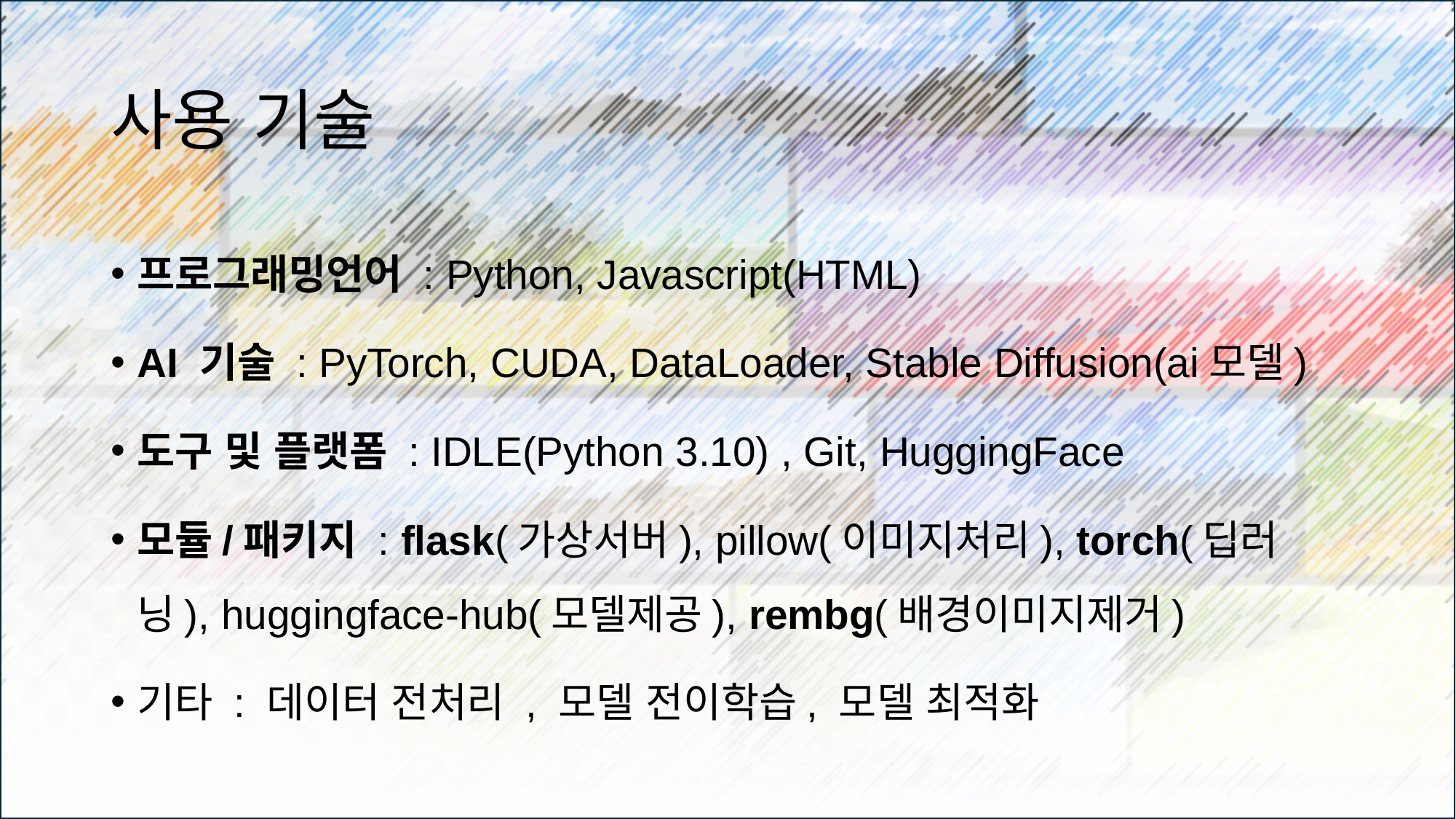

# 사용 기술
프로그래밍언어 : Python, Javascript(HTML)
AI 기술 : PyTorch, CUDA, DataLoader, Stable Diffusion(ai모델)
도구 및 플랫폼 : IDLE(Python 3.10) , Git, HuggingFace
모듈/패키지 : flask(가상서버), pillow(이미지처리), torch(딥러닝), huggingface-hub(모델제공), rembg(배경이미지제거)
기타 : 데이터 전처리 , 모델 전이학습, 모델 최적화